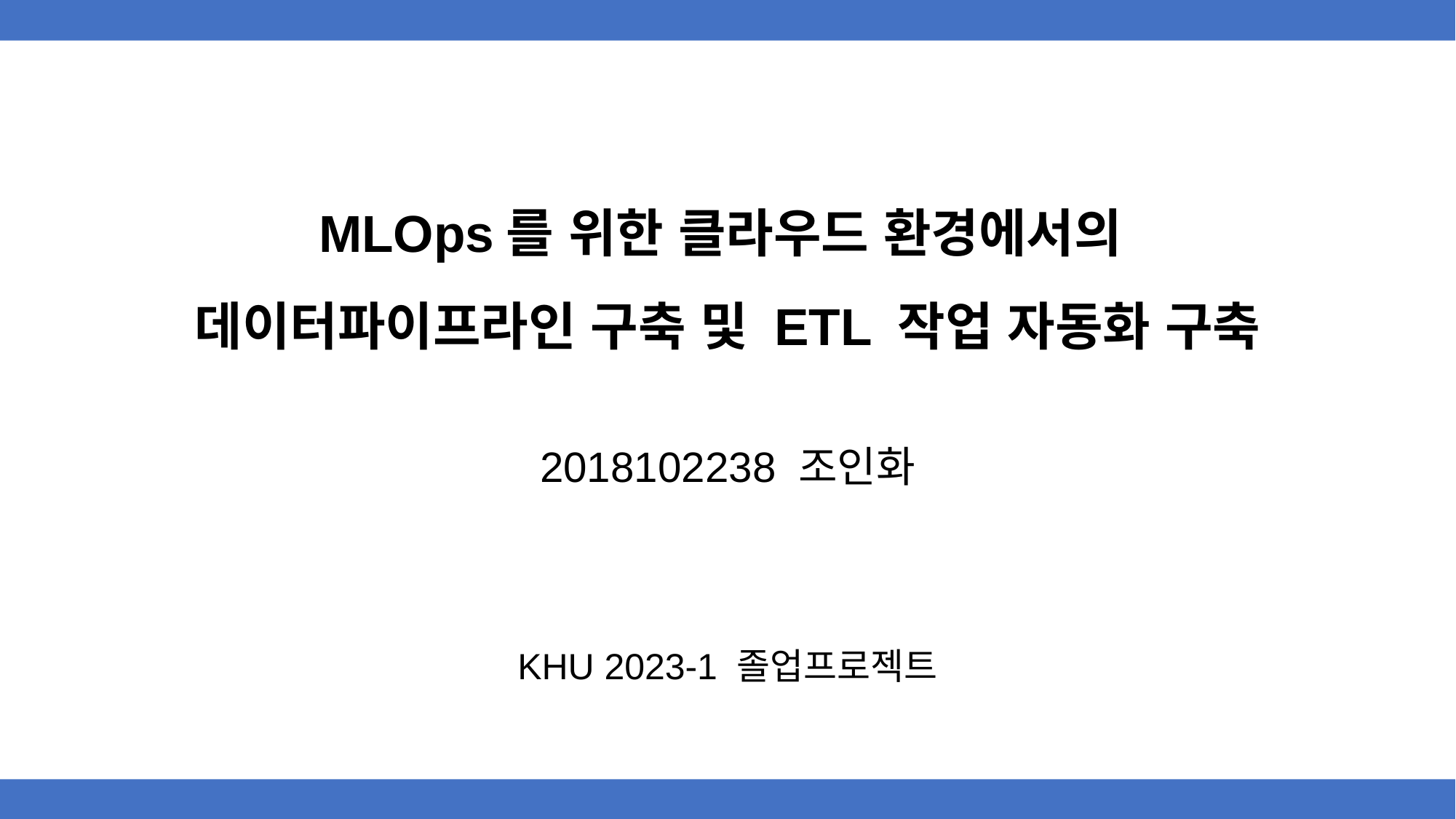

# MLOps를 위한 클라우드 환경에서의 데이터파이프라인 구축 및 ETL 작업 자동화 구축
2018102238 조인화
KHU 2023-1 졸업프로젝트